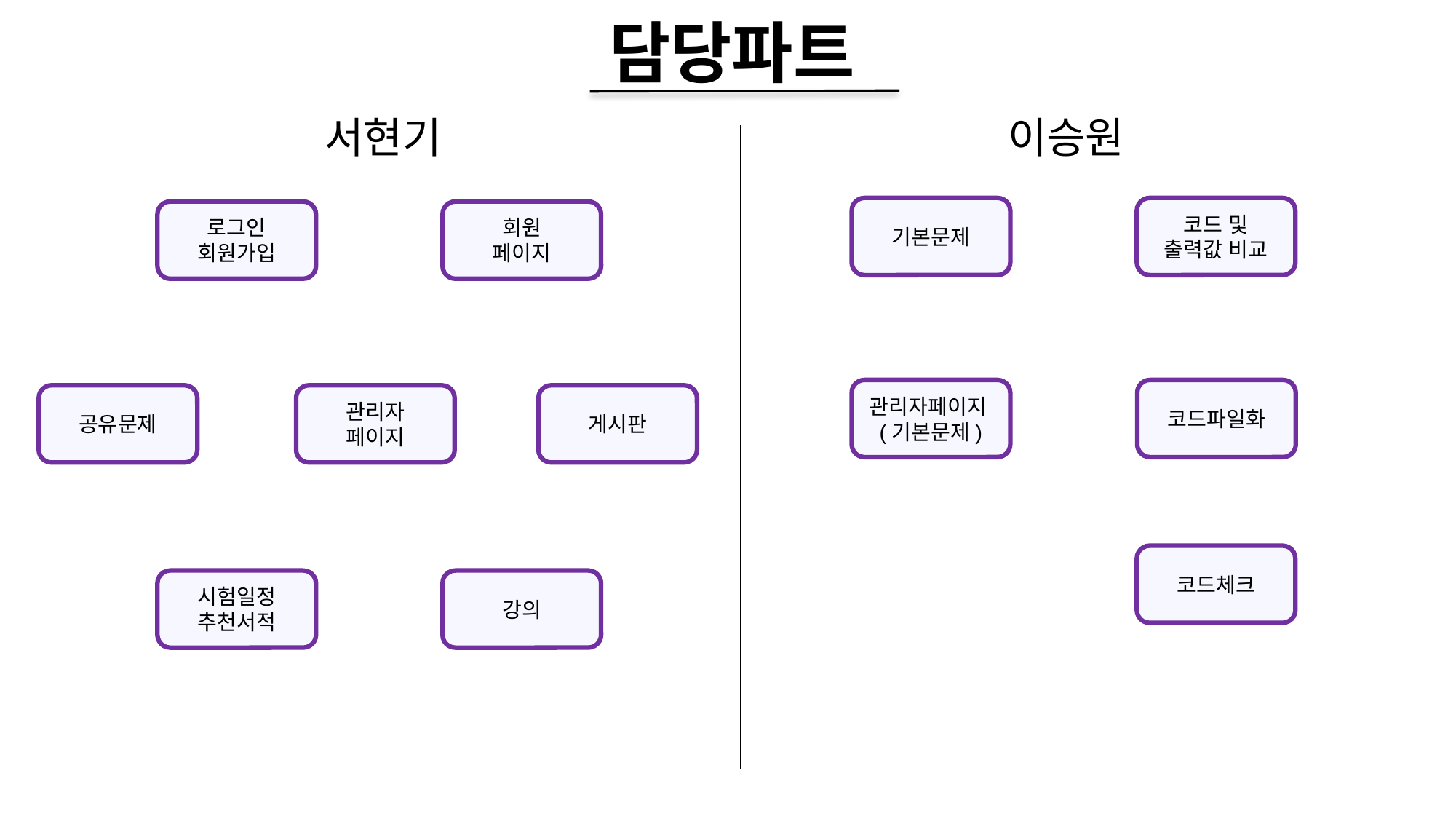

# 담당파트
이승원
서현기
기본문제
코드 및 출력값 비교
로그인
회원가입
회원
페이지
코드파일화
관리자페이지(기본문제)
공유문제
관리자
페이지
게시판
코드체크
시험일정
추천서적
강의